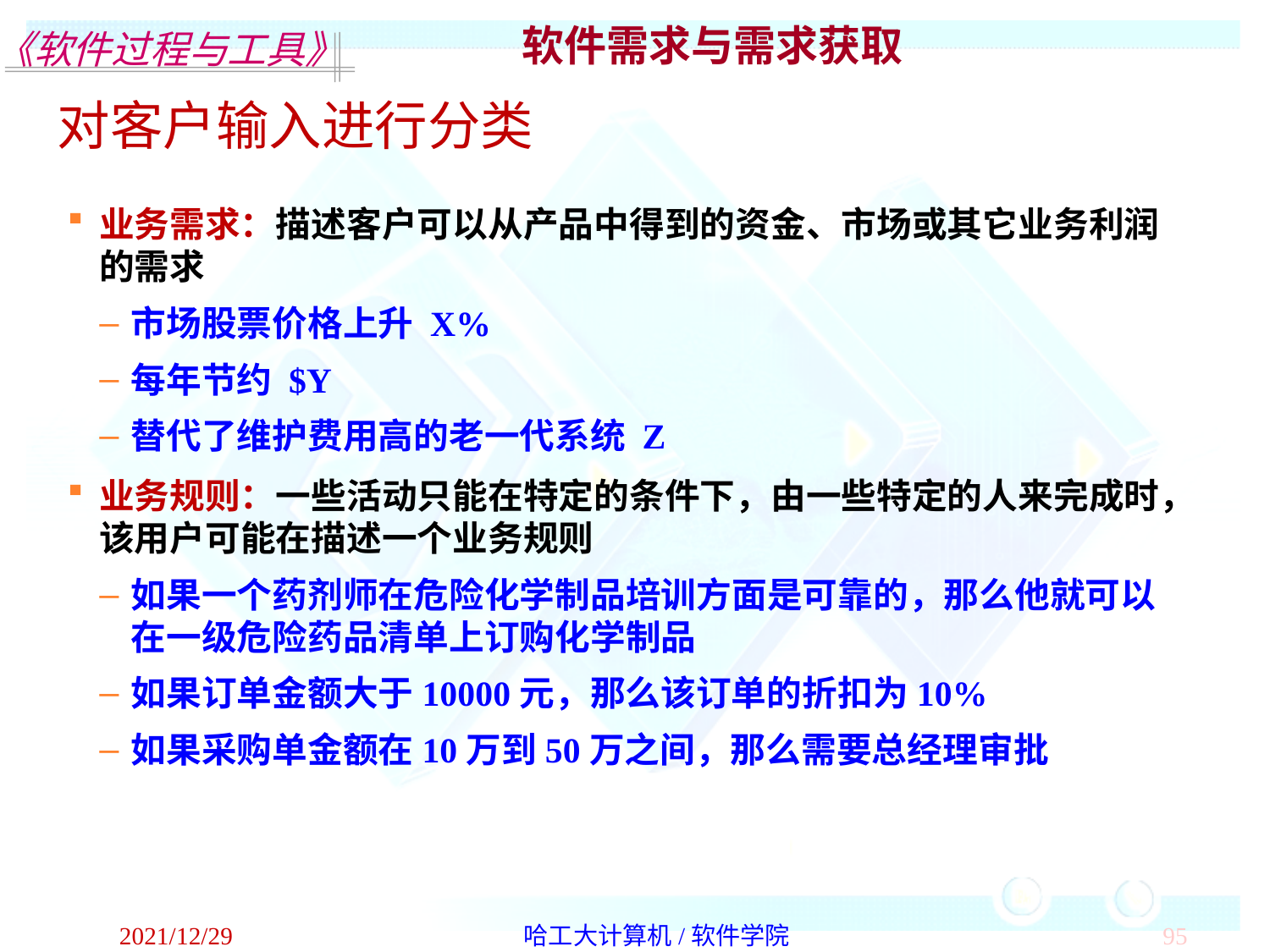

软件需求与需求获取
对客户输入进行分类
业务需求：描述客户可以从产品中得到的资金、市场或其它业务利润的需求
市场股票价格上升 X%
每年节约 $Y
替代了维护费用高的老一代系统 Z
业务规则：一些活动只能在特定的条件下，由一些特定的人来完成时，该用户可能在描述一个业务规则
如果一个药剂师在危险化学制品培训方面是可靠的，那么他就可以在一级危险药品清单上订购化学制品
如果订单金额大于10000元，那么该订单的折扣为10%
如果采购单金额在10万到50万之间，那么需要总经理审批